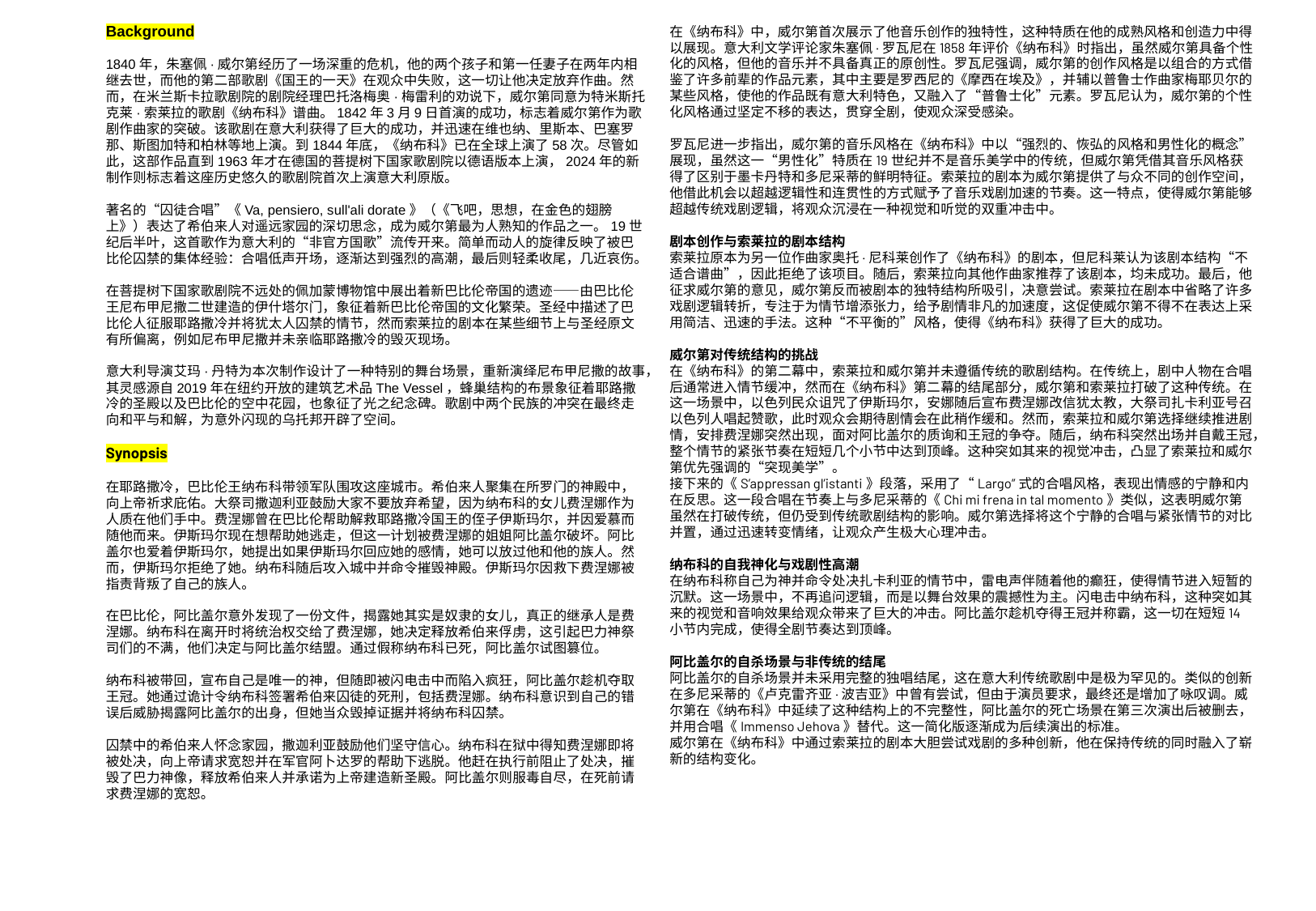

Background

1840年，朱塞佩·威尔第经历了一场深重的危机，他的两个孩子和第一任妻子在两年内相继去世，而他的第二部歌剧《国王的一天》在观众中失败，这一切让他决定放弃作曲。然而，在米兰斯卡拉歌剧院的剧院经理巴托洛梅奥·梅雷利的劝说下，威尔第同意为特米斯托克莱·索莱拉的歌剧《纳布科》谱曲。1842年3月9日首演的成功，标志着威尔第作为歌剧作曲家的突破。该歌剧在意大利获得了巨大的成功，并迅速在维也纳、里斯本、巴塞罗那、斯图加特和柏林等地上演。到1844年底，《纳布科》已在全球上演了58次。尽管如此，这部作品直到1963年才在德国的菩提树下国家歌剧院以德语版本上演，2024年的新制作则标志着这座历史悠久的歌剧院首次上演意大利原版。

著名的“囚徒合唱”《Va, pensiero, sull'ali dorate》（《飞吧，思想，在金色的翅膀上》）表达了希伯来人对遥远家园的深切思念，成为威尔第最为人熟知的作品之一。19世纪后半叶，这首歌作为意大利的“非官方国歌”流传开来。简单而动人的旋律反映了被巴比伦囚禁的集体经验：合唱低声开场，逐渐达到强烈的高潮，最后则轻柔收尾，几近哀伤。

在菩提树下国家歌剧院不远处的佩加蒙博物馆中展出着新巴比伦帝国的遗迹——由巴比伦王尼布甲尼撒二世建造的伊什塔尔门，象征着新巴比伦帝国的文化繁荣。圣经中描述了巴比伦人征服耶路撒冷并将犹太人囚禁的情节，然而索莱拉的剧本在某些细节上与圣经原文有所偏离，例如尼布甲尼撒并未亲临耶路撒冷的毁灭现场。

意大利导演艾玛·丹特为本次制作设计了一种特别的舞台场景，重新演绎尼布甲尼撒的故事，其灵感源自2019年在纽约开放的建筑艺术品The Vessel，蜂巢结构的布景象征着耶路撒冷的圣殿以及巴比伦的空中花园，也象征了光之纪念碑。歌剧中两个民族的冲突在最终走向和平与和解，为意外闪现的乌托邦开辟了空间。

Synopsis

在耶路撒冷，巴比伦王纳布科带领军队围攻这座城市。希伯来人聚集在所罗门的神殿中，向上帝祈求庇佑。大祭司撒迦利亚鼓励大家不要放弃希望，因为纳布科的女儿费涅娜作为人质在他们手中。费涅娜曾在巴比伦帮助解救耶路撒冷国王的侄子伊斯玛尔，并因爱慕而随他而来。伊斯玛尔现在想帮助她逃走，但这一计划被费涅娜的姐姐阿比盖尔破坏。阿比盖尔也爱着伊斯玛尔，她提出如果伊斯玛尔回应她的感情，她可以放过他和他的族人。然而，伊斯玛尔拒绝了她。纳布科随后攻入城中并命令摧毁神殿。伊斯玛尔因救下费涅娜被指责背叛了自己的族人。

在巴比伦，阿比盖尔意外发现了一份文件，揭露她其实是奴隶的女儿，真正的继承人是费涅娜。纳布科在离开时将统治权交给了费涅娜，她决定释放希伯来俘虏，这引起巴力神祭司们的不满，他们决定与阿比盖尔结盟。通过假称纳布科已死，阿比盖尔试图篡位。

纳布科被带回，宣布自己是唯一的神，但随即被闪电击中而陷入疯狂，阿比盖尔趁机夺取王冠。她通过诡计令纳布科签署希伯来囚徒的死刑，包括费涅娜。纳布科意识到自己的错误后威胁揭露阿比盖尔的出身，但她当众毁掉证据并将纳布科囚禁。

囚禁中的希伯来人怀念家园，撒迦利亚鼓励他们坚守信心。纳布科在狱中得知费涅娜即将被处决，向上帝请求宽恕并在军官阿卜达罗的帮助下逃脱。他赶在执行前阻止了处决，摧毁了巴力神像，释放希伯来人并承诺为上帝建造新圣殿。阿比盖尔则服毒自尽，在死前请求费涅娜的宽恕。
在《纳布科》中，威尔第首次展示了他音乐创作的独特性，这种特质在他的成熟风格和创造力中得以展现。意大利文学评论家朱塞佩·罗瓦尼在1858年评价《纳布科》时指出，虽然威尔第具备个性化的风格，但他的音乐并不具备真正的原创性。罗瓦尼强调，威尔第的创作风格是以组合的方式借鉴了许多前辈的作品元素，其中主要是罗西尼的《摩西在埃及》，并辅以普鲁士作曲家梅耶贝尔的某些风格，使他的作品既有意大利特色，又融入了“普鲁士化”元素。罗瓦尼认为，威尔第的个性化风格通过坚定不移的表达，贯穿全剧，使观众深受感染。

罗瓦尼进一步指出，威尔第的音乐风格在《纳布科》中以“强烈的、恢弘的风格和男性化的概念”展现，虽然这一“男性化”特质在19世纪并不是音乐美学中的传统，但威尔第凭借其音乐风格获得了区别于墨卡丹特和多尼采蒂的鲜明特征。索莱拉的剧本为威尔第提供了与众不同的创作空间，他借此机会以超越逻辑性和连贯性的方式赋予了音乐戏剧加速的节奏。这一特点，使得威尔第能够超越传统戏剧逻辑，将观众沉浸在一种视觉和听觉的双重冲击中。

剧本创作与索莱拉的剧本结构
索莱拉原本为另一位作曲家奥托·尼科莱创作了《纳布科》的剧本，但尼科莱认为该剧本结构“不适合谱曲”，因此拒绝了该项目。随后，索莱拉向其他作曲家推荐了该剧本，均未成功。最后，他征求威尔第的意见，威尔第反而被剧本的独特结构所吸引，决意尝试。索莱拉在剧本中省略了许多戏剧逻辑转折，专注于为情节增添张力，给予剧情非凡的加速度，这促使威尔第不得不在表达上采用简洁、迅速的手法。这种“不平衡的”风格，使得《纳布科》获得了巨大的成功。

威尔第对传统结构的挑战
在《纳布科》的第二幕中，索莱拉和威尔第并未遵循传统的歌剧结构。在传统上，剧中人物在合唱后通常进入情节缓冲，然而在《纳布科》第二幕的结尾部分，威尔第和索莱拉打破了这种传统。在这一场景中，以色列民众诅咒了伊斯玛尔，安娜随后宣布费涅娜改信犹太教，大祭司扎卡利亚号召以色列人唱起赞歌，此时观众会期待剧情会在此稍作缓和。然而，索莱拉和威尔第选择继续推进剧情，安排费涅娜突然出现，面对阿比盖尔的质询和王冠的争夺。随后，纳布科突然出场并自戴王冠，整个情节的紧张节奏在短短几个小节中达到顶峰。这种突如其来的视觉冲击，凸显了索莱拉和威尔第优先强调的“突现美学”。
接下来的《S’appressan gl’istanti》段落，采用了“Largo”式的合唱风格，表现出情感的宁静和内在反思。这一段合唱在节奏上与多尼采蒂的《Chi mi frena in tal momento》类似，这表明威尔第虽然在打破传统，但仍受到传统歌剧结构的影响。威尔第选择将这个宁静的合唱与紧张情节的对比并置，通过迅速转变情绪，让观众产生极大心理冲击。

纳布科的自我神化与戏剧性高潮
在纳布科称自己为神并命令处决扎卡利亚的情节中，雷电声伴随着他的癫狂，使得情节进入短暂的沉默。这一场景中，不再追问逻辑，而是以舞台效果的震撼性为主。闪电击中纳布科，这种突如其来的视觉和音响效果给观众带来了巨大的冲击。阿比盖尔趁机夺得王冠并称霸，这一切在短短14小节内完成，使得全剧节奏达到顶峰。

阿比盖尔的自杀场景与非传统的结尾
阿比盖尔的自杀场景并未采用完整的独唱结尾，这在意大利传统歌剧中是极为罕见的。类似的创新在多尼采蒂的《卢克雷齐亚·波吉亚》中曾有尝试，但由于演员要求，最终还是增加了咏叹调。威尔第在《纳布科》中延续了这种结构上的不完整性，阿比盖尔的死亡场景在第三次演出后被删去，并用合唱《Immenso Jehova》替代。这一简化版逐渐成为后续演出的标准。
威尔第在《纳布科》中通过索莱拉的剧本大胆尝试戏剧的多种创新，他在保持传统的同时融入了崭新的结构变化。